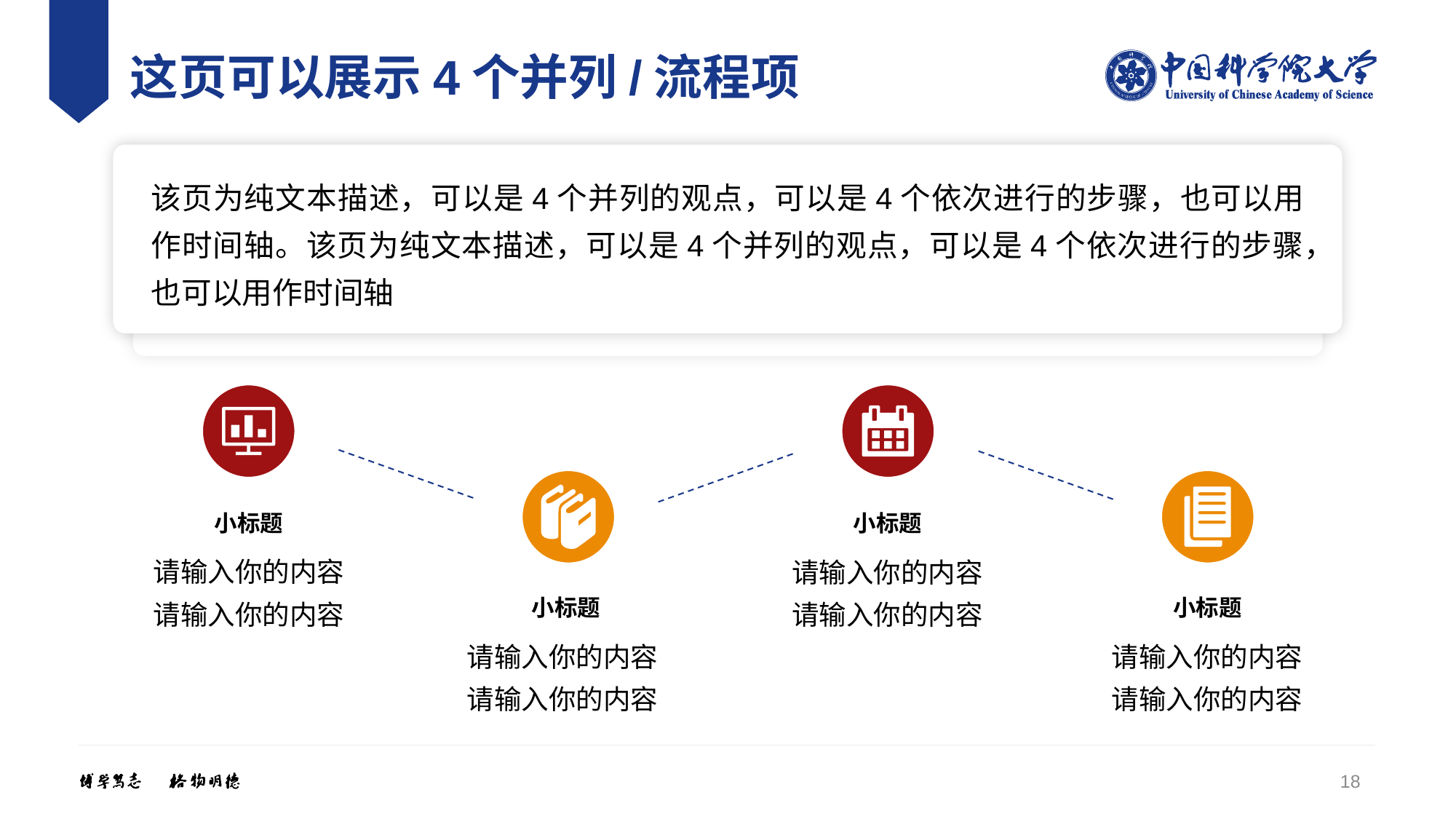

# 这页可以展示4个并列/流程项

该页为纯文本描述，可以是4个并列的观点，可以是4个依次进行的步骤，也可以用作时间轴。该页为纯文本描述，可以是4个并列的观点，可以是4个依次进行的步骤，也可以用作时间轴

小标题
请输入你的内容请输入你的内容
小标题
请输入你的内容请输入你的内容
小标题
请输入你的内容请输入你的内容
小标题
请输入你的内容请输入你的内容
18